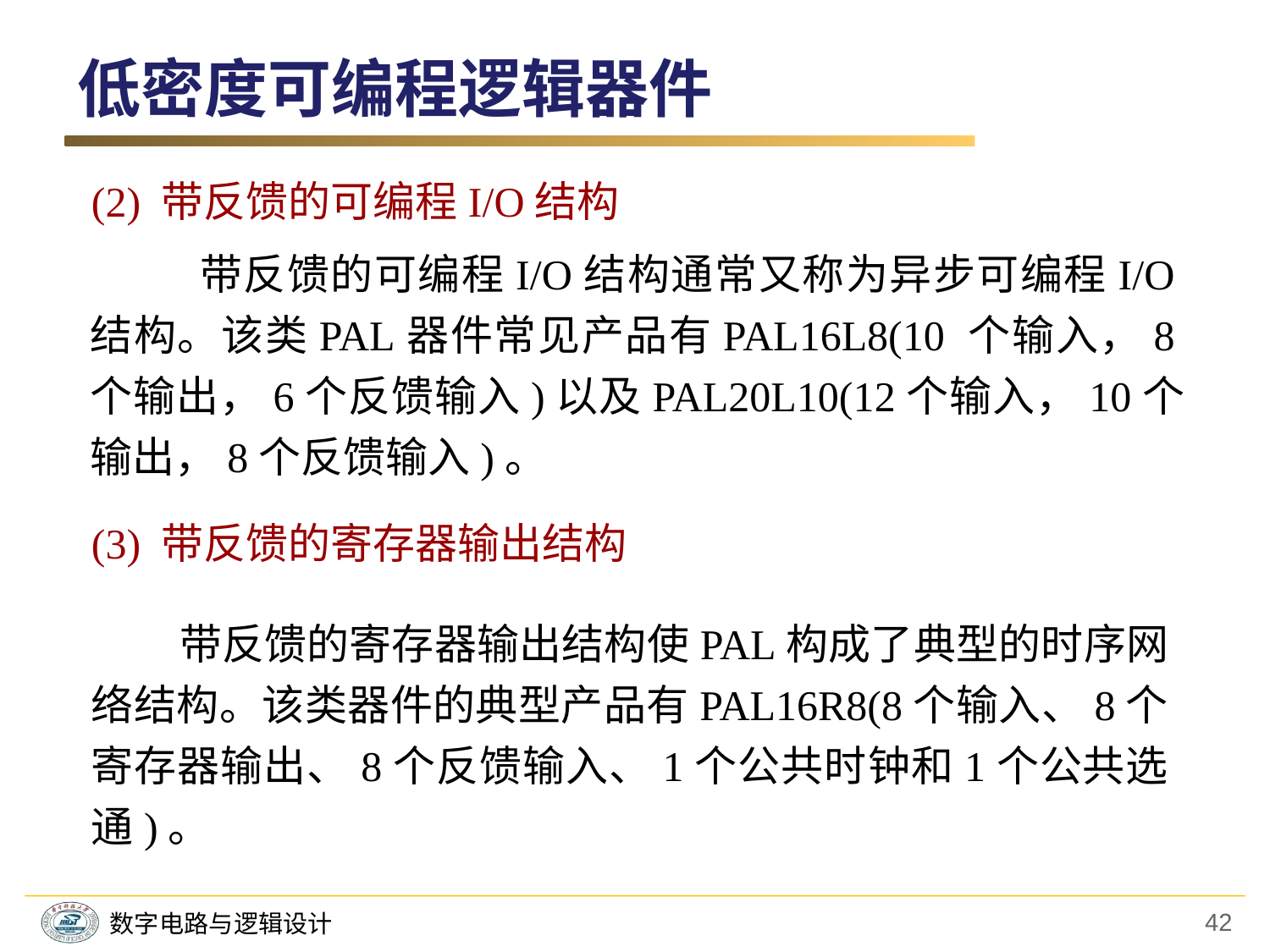

低密度可编程逻辑器件
(2) 带反馈的可编程I/O结构
         带反馈的可编程I/O结构通常又称为异步可编程I/O结构。该类PAL器件常见产品有PAL16L8(10 个输入，8个输出，6个反馈输入)以及PAL20L10(12个输入，10个输出，8个反馈输入)。
(3) 带反馈的寄存器输出结构
        带反馈的寄存器输出结构使PAL构成了典型的时序网络结构。该类器件的典型产品有PAL16R8(8个输入、8个寄存器输出、8个反馈输入、1个公共时钟和1个公共选通)。
42
数字电路与逻辑设计